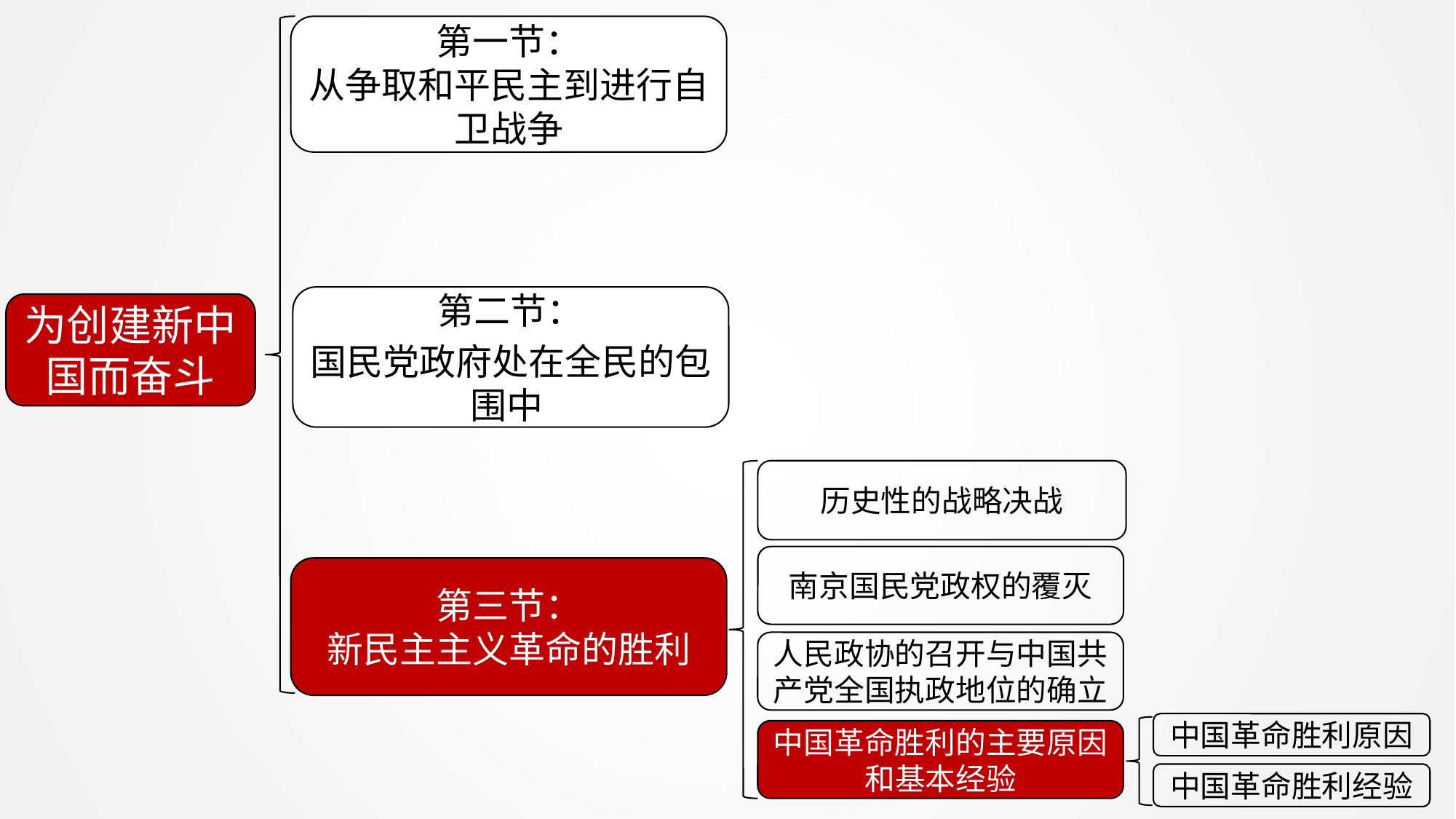

第一节：
从争取和平民主到进行自卫战争
第二节：
国民党政府处在全民的包围中
为创建新中国而奋斗
历史性的战略决战

南京国民党政权的覆灭
第三节：
新民主主义革命的胜利
人民政协的召开与中国共产党全国执政地位的确立
中国革命胜利原因

中国革命胜利的主要原因和基本经验
中国革命胜利经验